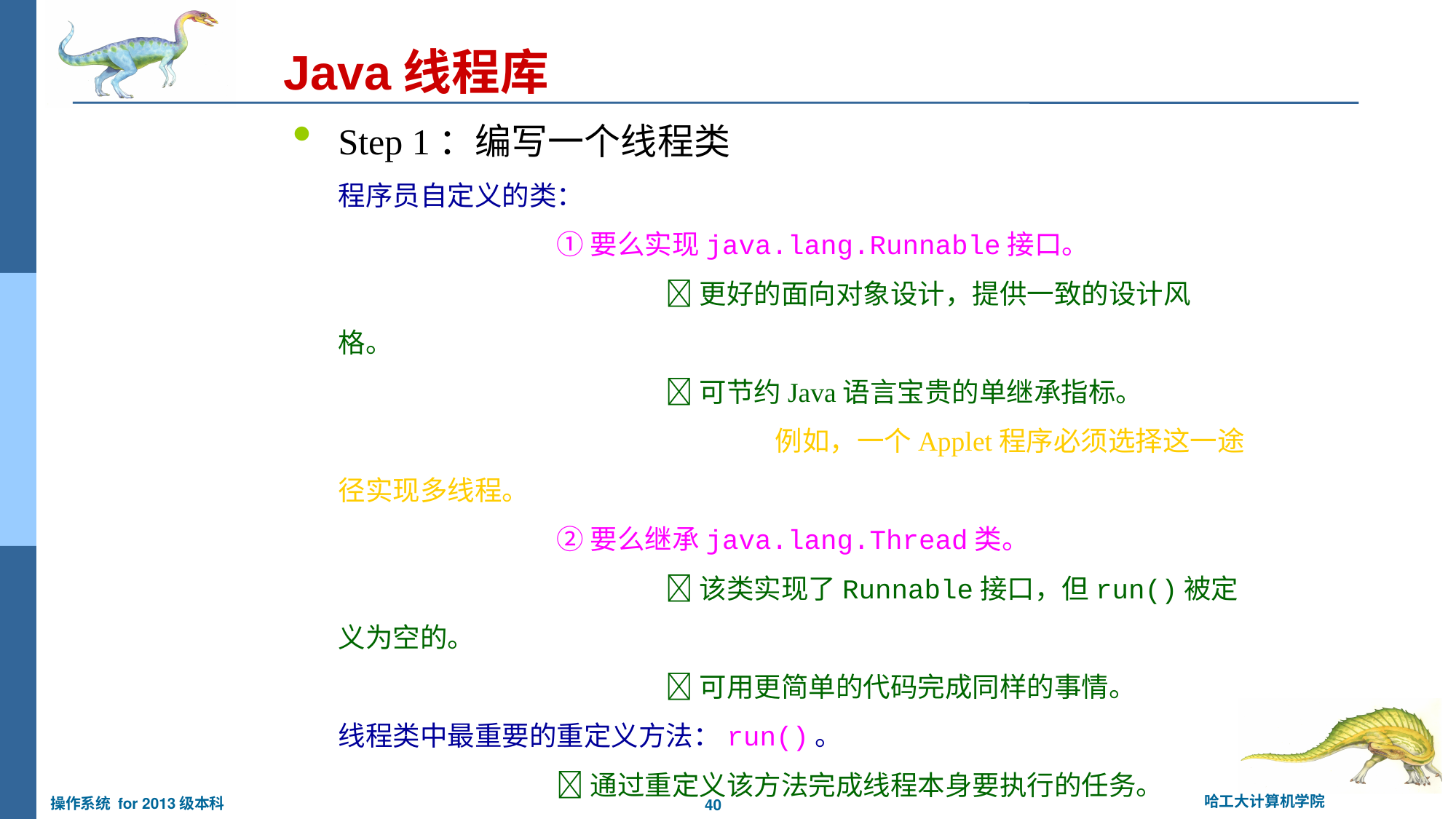

Java线程库
Step 1：编写一个线程类
程序员自定义的类：
		① 要么实现java.lang.Runnable接口。
			⇒ 更好的面向对象设计，提供一致的设计风格。
			⇒ 可节约Java语言宝贵的单继承指标。
				例如，一个Applet程序必须选择这一途径实现多线程。
		② 要么继承java.lang.Thread类。
			⇒ 该类实现了Runnable接口，但run()被定义为空的。
			⇒ 可用更简单的代码完成同样的事情。
线程类中最重要的重定义方法：run()。
		⇒ 通过重定义该方法完成线程本身要执行的任务。